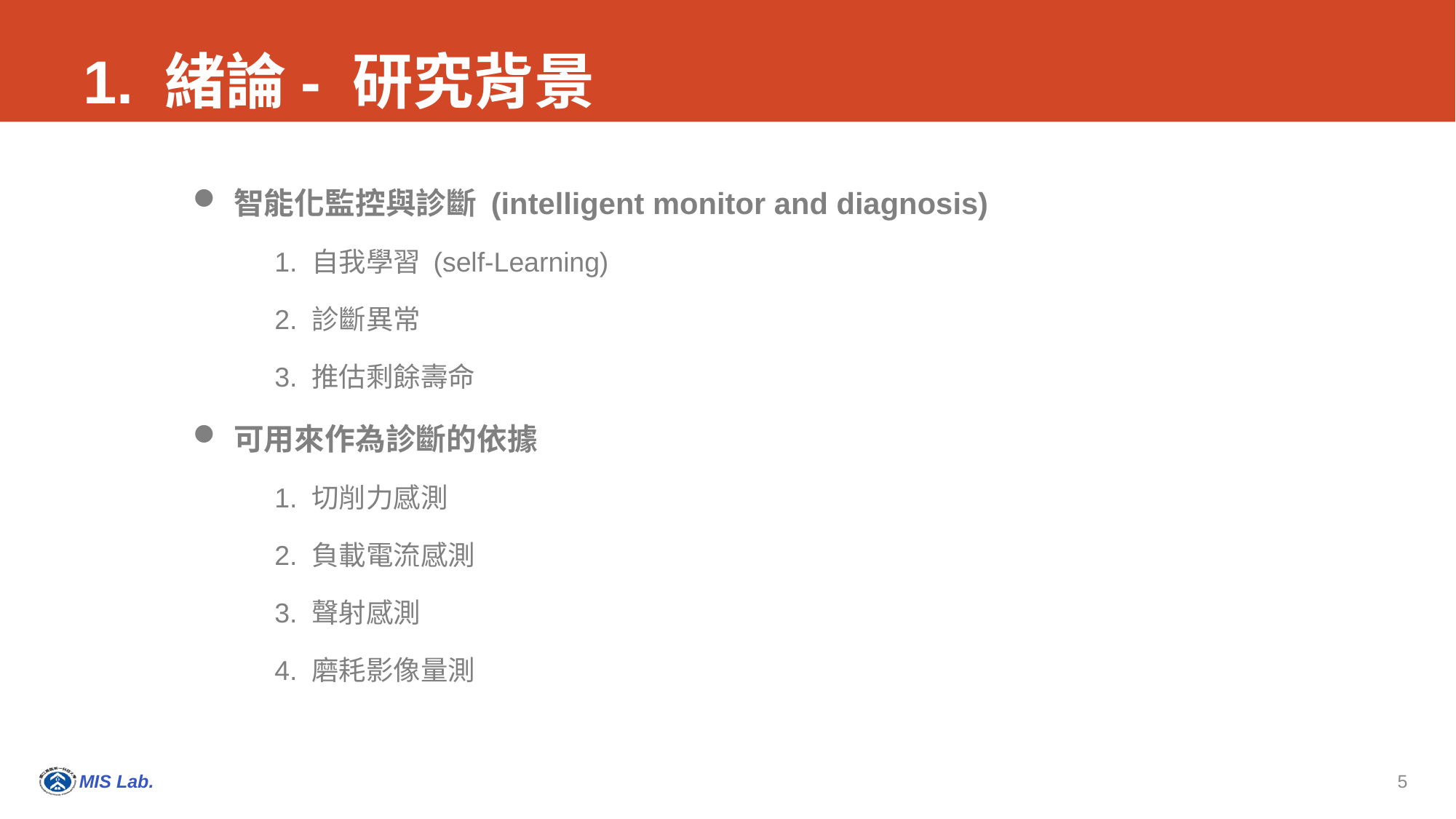

# 1. 緒論- 研究背景

智能化監控與診斷 (intelligent monitor and diagnosis)
1. 自我學習 (self-Learning)
2. 診斷異常
3. 推估剩餘壽命
可用來作為診斷的依據
1. 切削力感測
2. 負載電流感測
3. 聲射感測
4. 磨耗影像量測
5